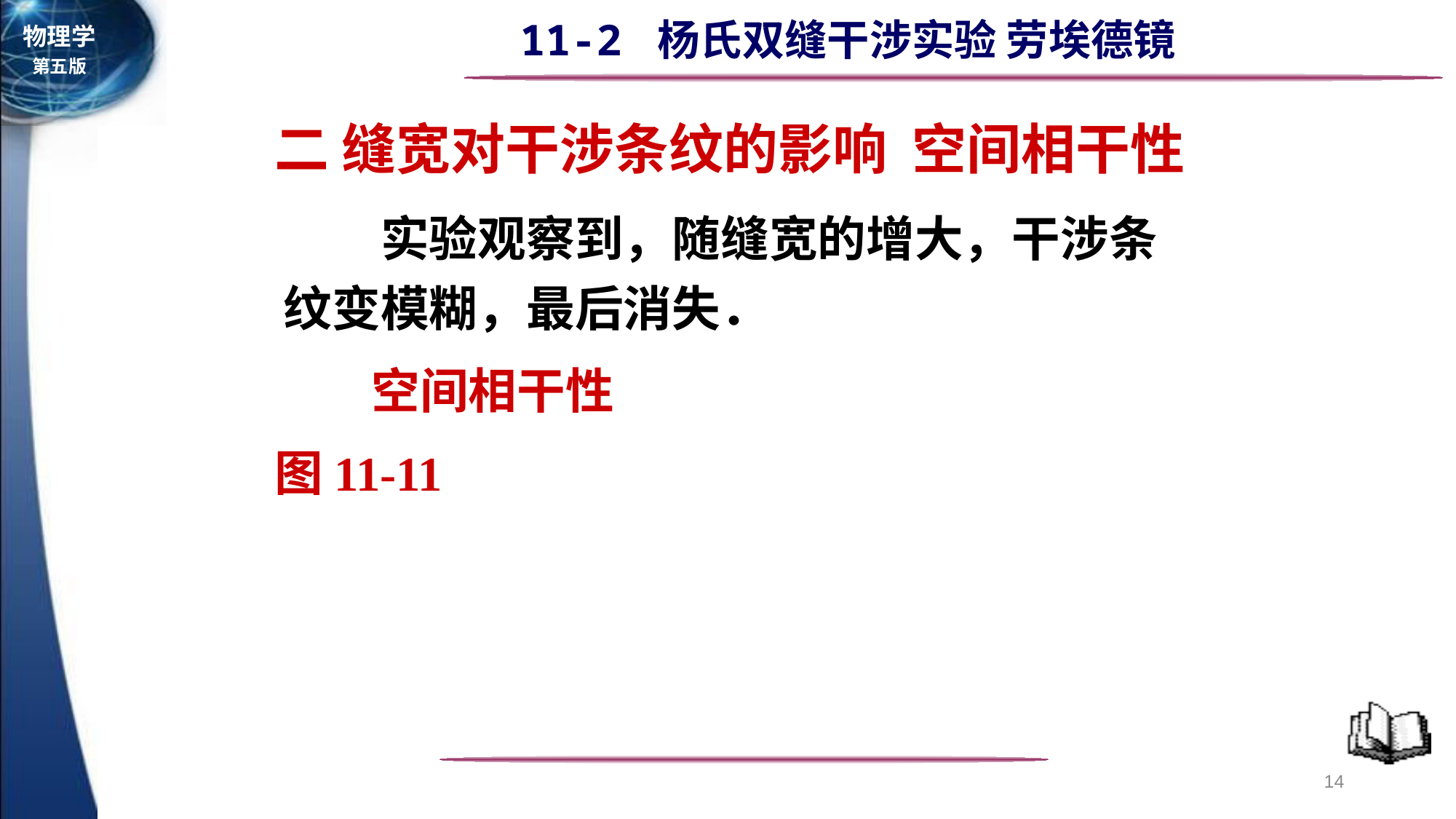

二 缝宽对干涉条纹的影响  空间相干性
　　实验观察到，随缝宽的增大，干涉条纹变模糊，最后消失．
　　空间相干性
图11-11
14